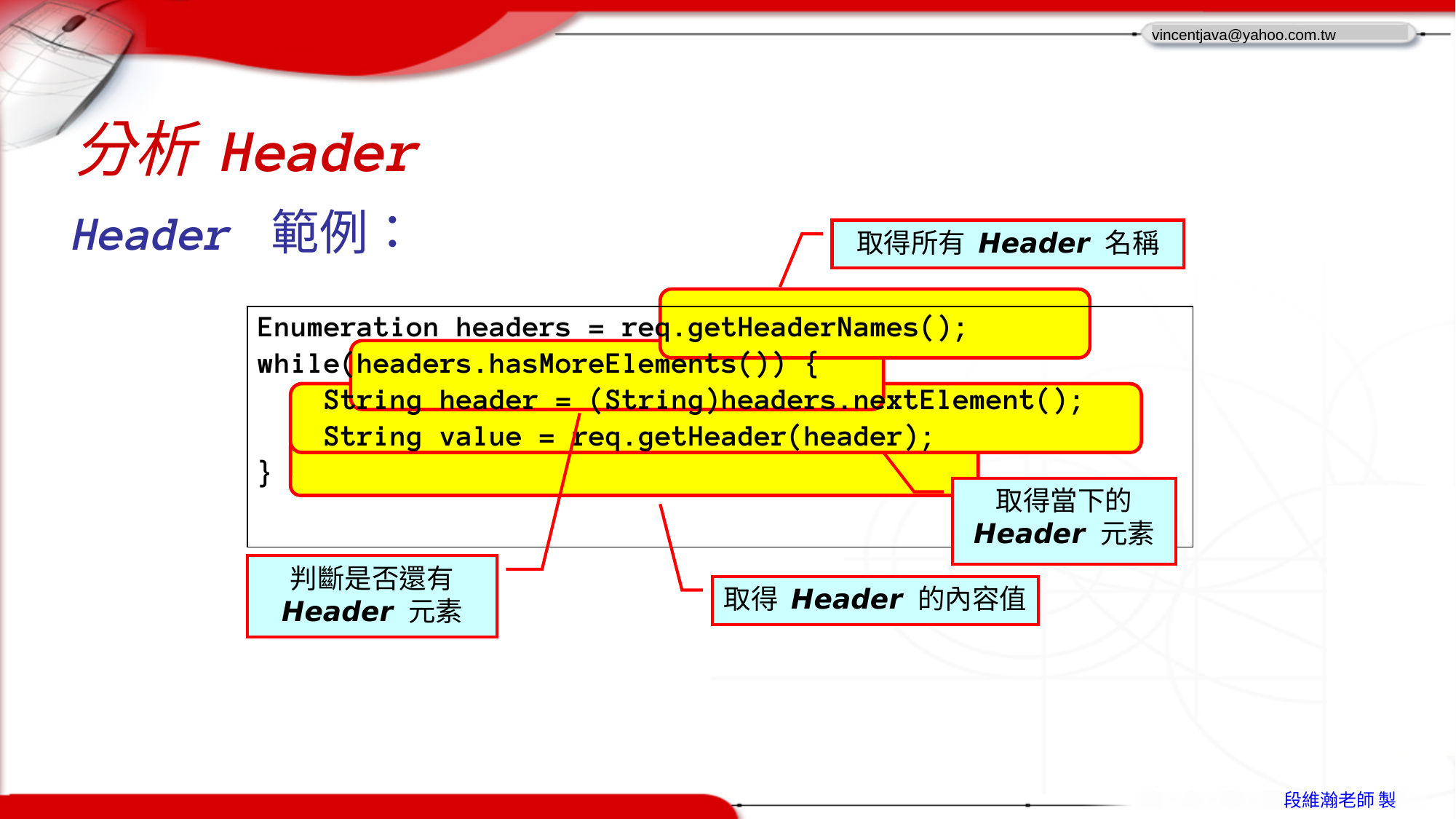

# 分析 Header
Header 範例：
取得所有 Header 名稱

| Enumeration headers = req.getHeaderNames(); while(headers.hasMoreElements()) { String header = (String)headers.nextElement(); String value = req.getHeader(header); } |
| --- |

取得當下的
Header 元素
判斷是否還有
Header 元素
取得 Header 的內容值